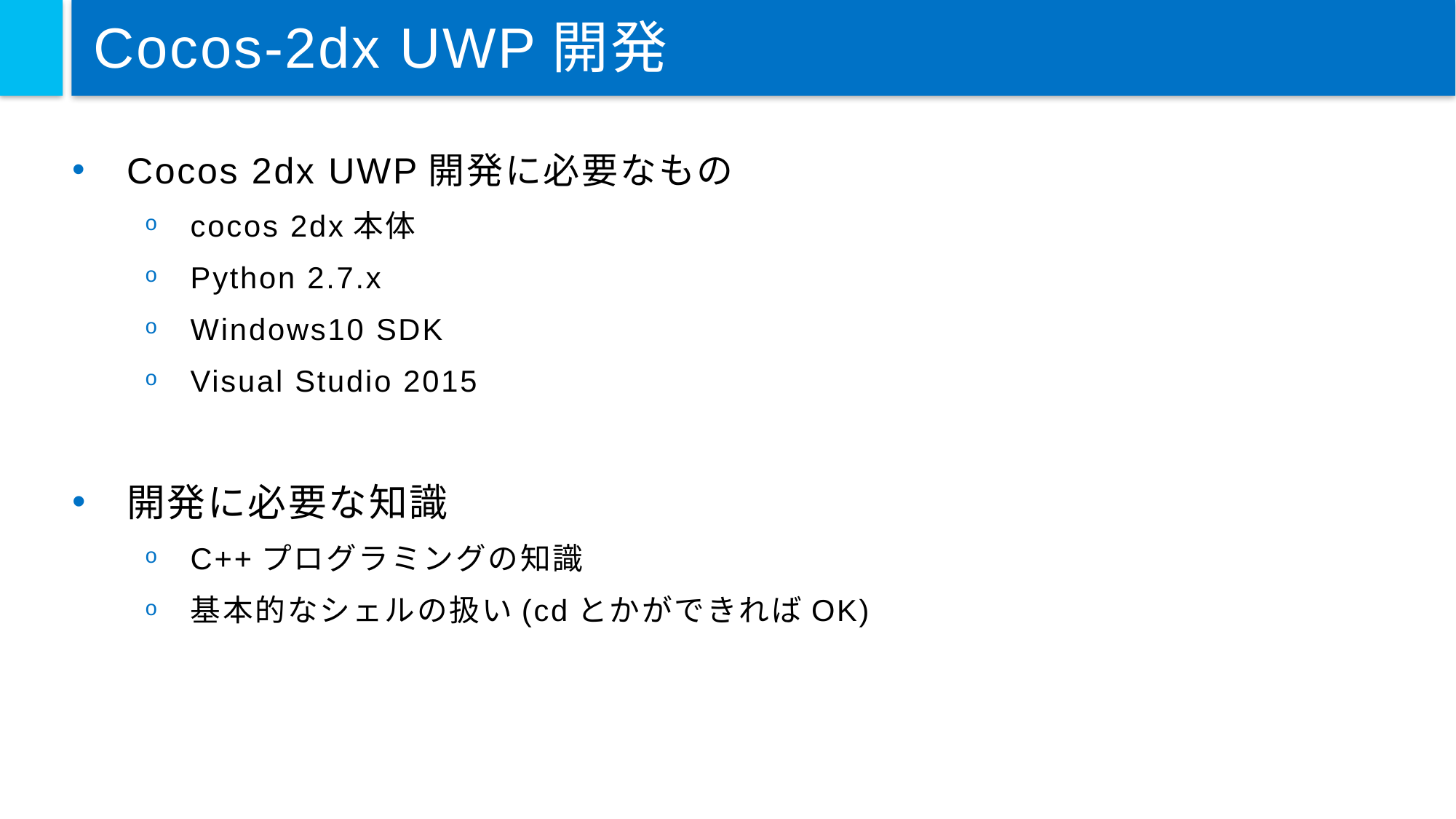

# Cocos-2dx UWP開発
Cocos 2dx UWP開発に必要なもの
cocos 2dx本体
Python 2.7.x
Windows10 SDK
Visual Studio 2015

開発に必要な知識
C++プログラミングの知識
基本的なシェルの扱い(cdとかができればOK)